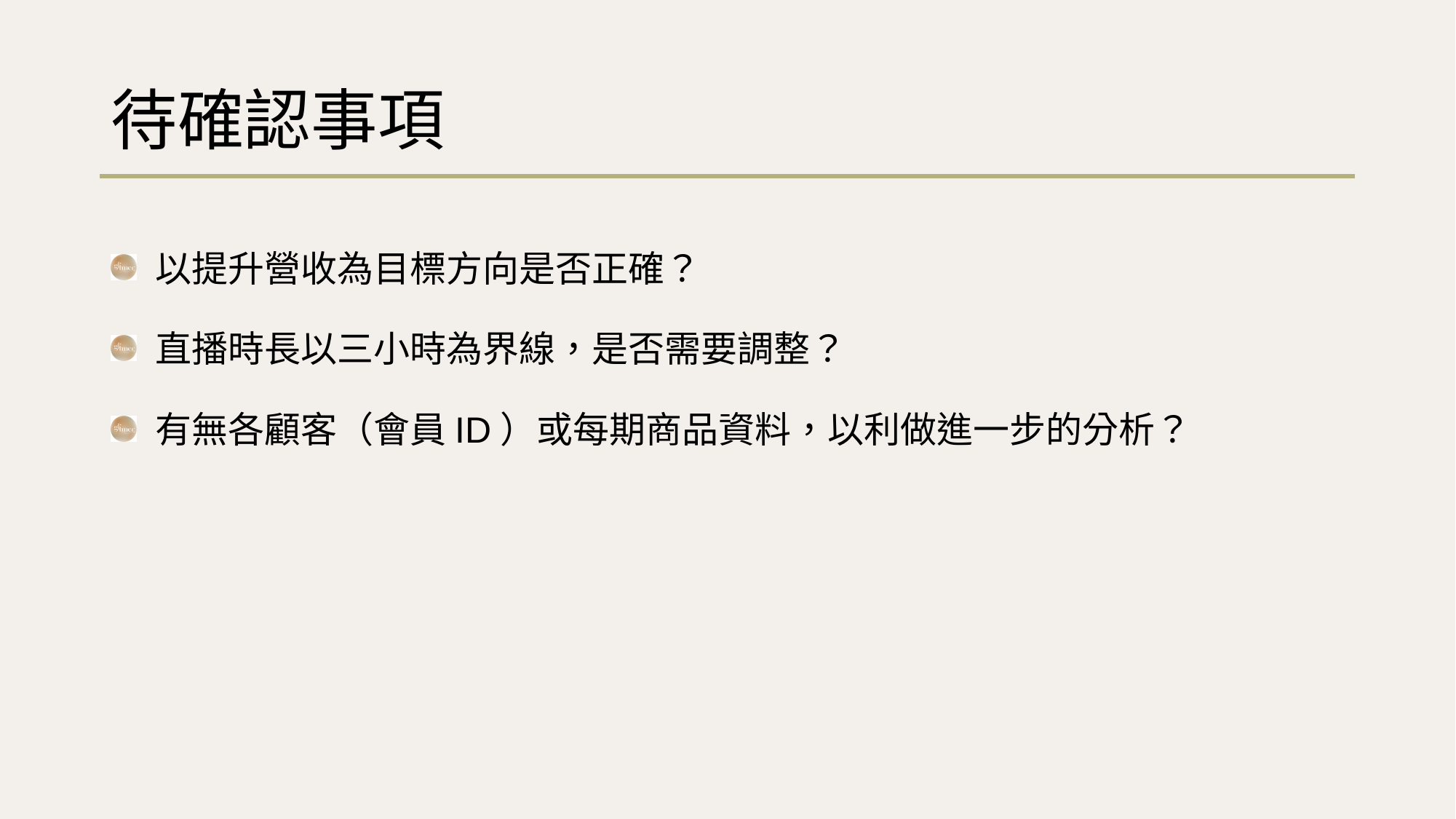

# 待確認事項
 以提升營收為目標方向是否正確？
 直播時長以三小時為界線，是否需要調整？
 有無各顧客（會員ID）或每期商品資料，以利做進一步的分析？